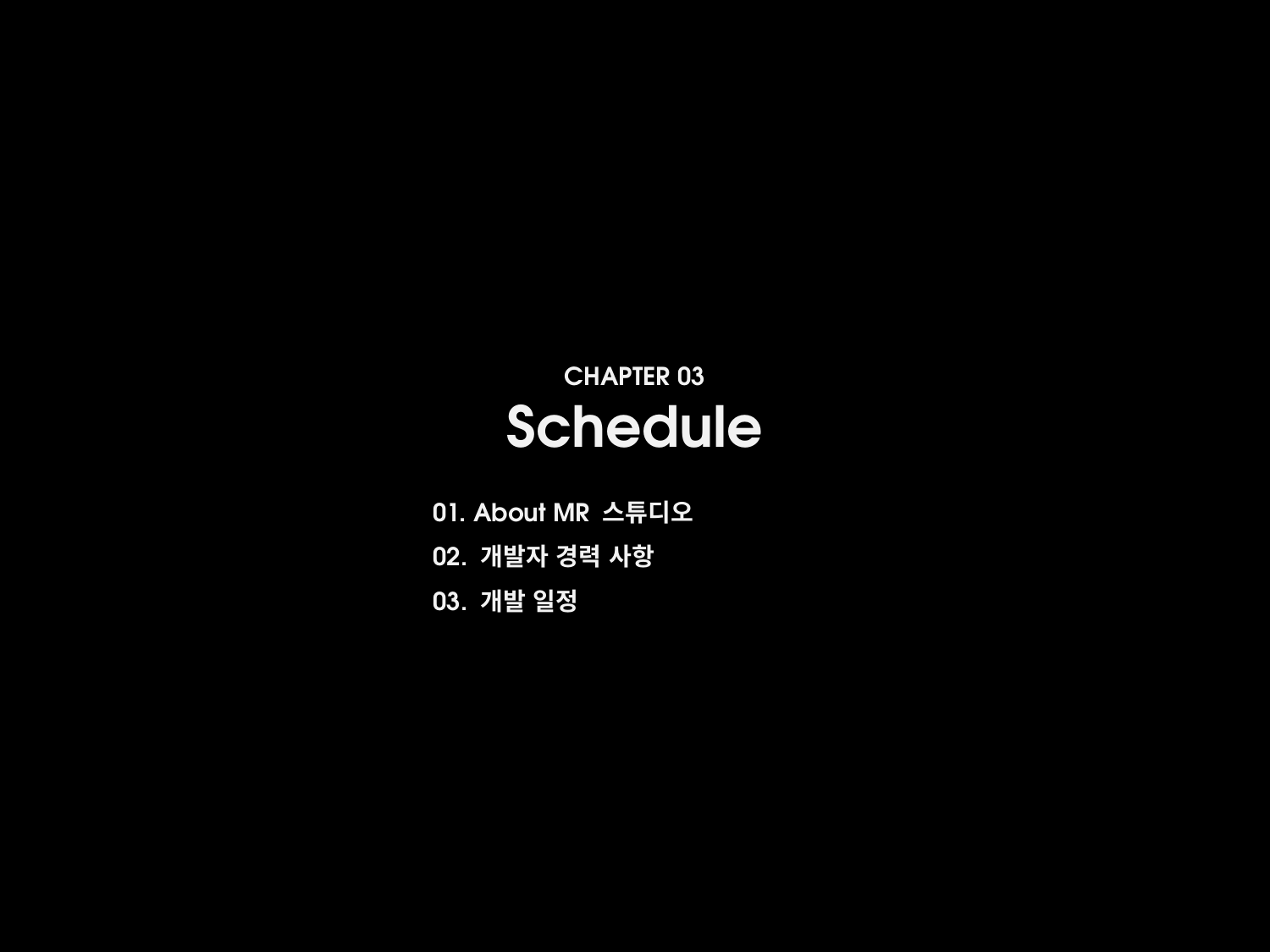

CHAPTER 03
Schedule
01. About MR 스튜디오
02. 개발자 경력 사항
03. 개발 일정